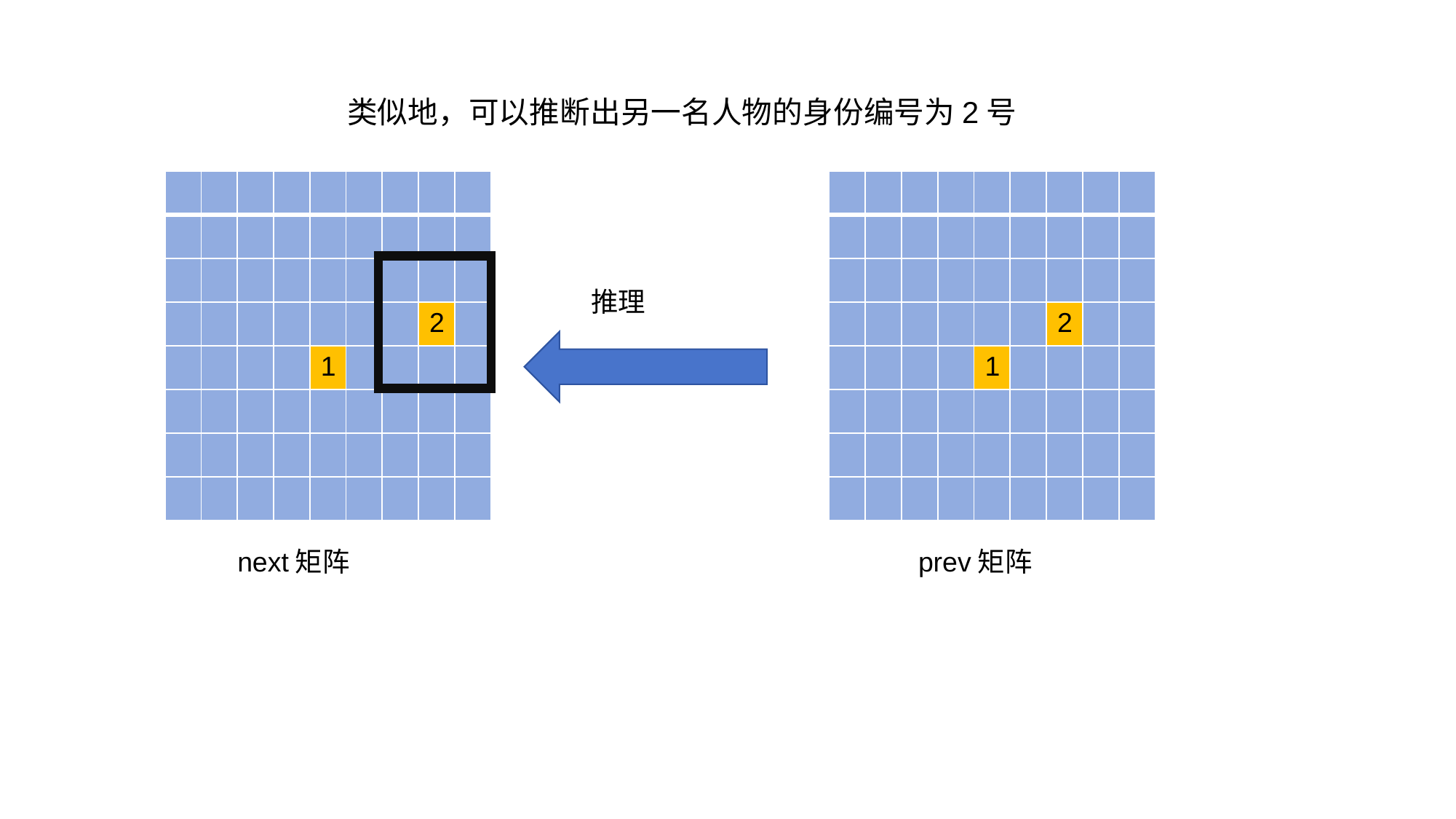

类似地，可以推断出另一名人物的身份编号为2号
|  |  |  |  |  |  |  |  |  |
| --- | --- | --- | --- | --- | --- | --- | --- | --- |
|  |  |  |  |  |  |  |  |  |
|  |  |  |  |  |  |  |  |  |
|  |  |  |  |  |  |  | 2 |  |
|  |  |  |  | 1 |  |  |  |  |
|  |  |  |  |  |  |  |  |  |
|  |  |  |  |  |  |  |  |  |
|  |  |  |  |  |  |  |  |  |
|  |  |  |  |  |  |  |  |  |
| --- | --- | --- | --- | --- | --- | --- | --- | --- |
|  |  |  |  |  |  |  |  |  |
|  |  |  |  |  |  |  |  |  |
|  |  |  |  |  |  | 2 |  |  |
|  |  |  |  | 1 |  |  |  |  |
|  |  |  |  |  |  |  |  |  |
|  |  |  |  |  |  |  |  |  |
|  |  |  |  |  |  |  |  |  |

推理

next矩阵
prev矩阵